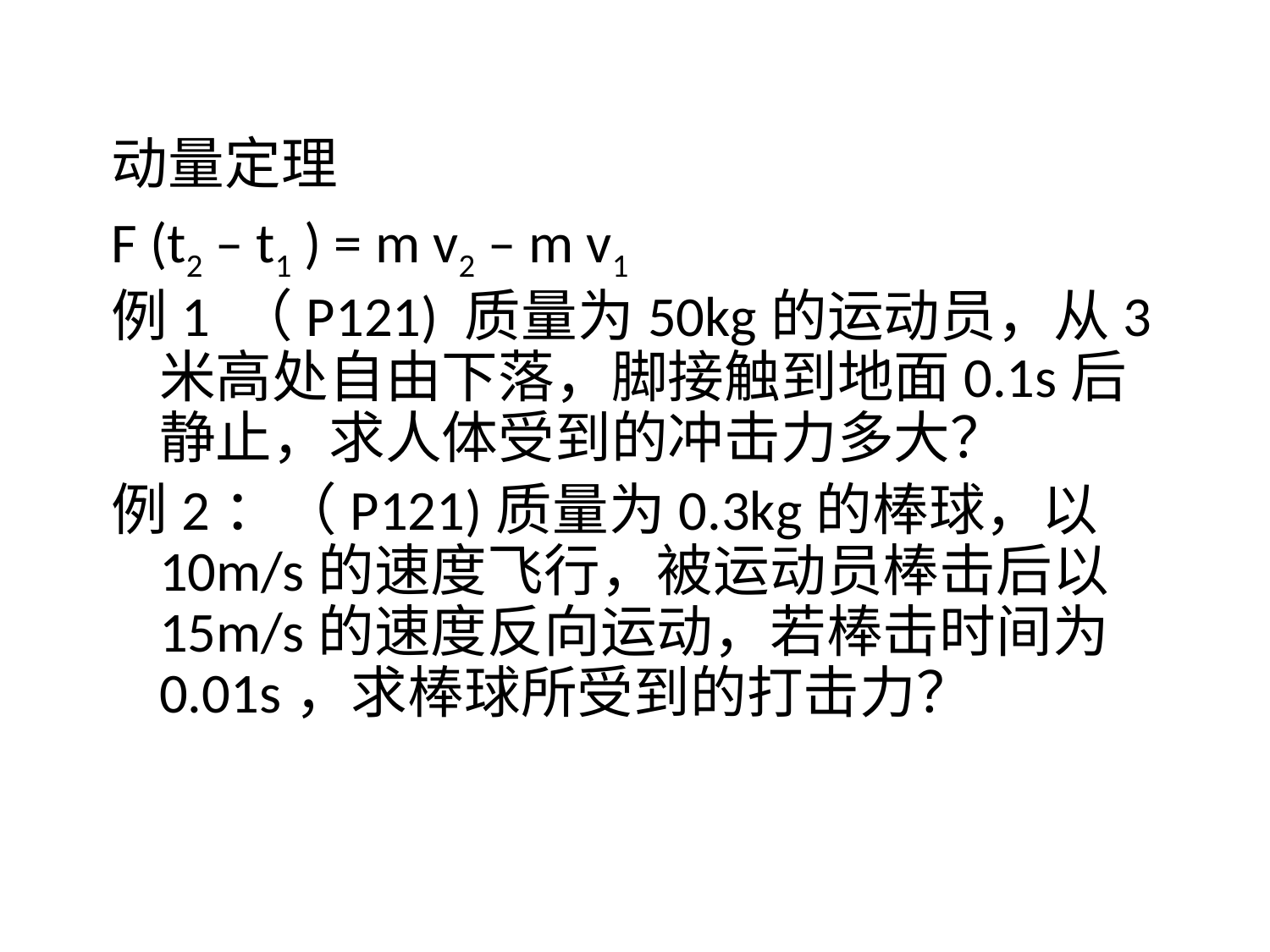

动量定理
F (t2 – t1 ) = m v2 – m v1
例1 （P121) 质量为50kg的运动员，从3米高处自由下落，脚接触到地面0.1s后静止，求人体受到的冲击力多大？
例2：（P121)质量为0.3kg的棒球，以10m/s的速度飞行，被运动员棒击后以15m/s的速度反向运动，若棒击时间为0.01s，求棒球所受到的打击力？